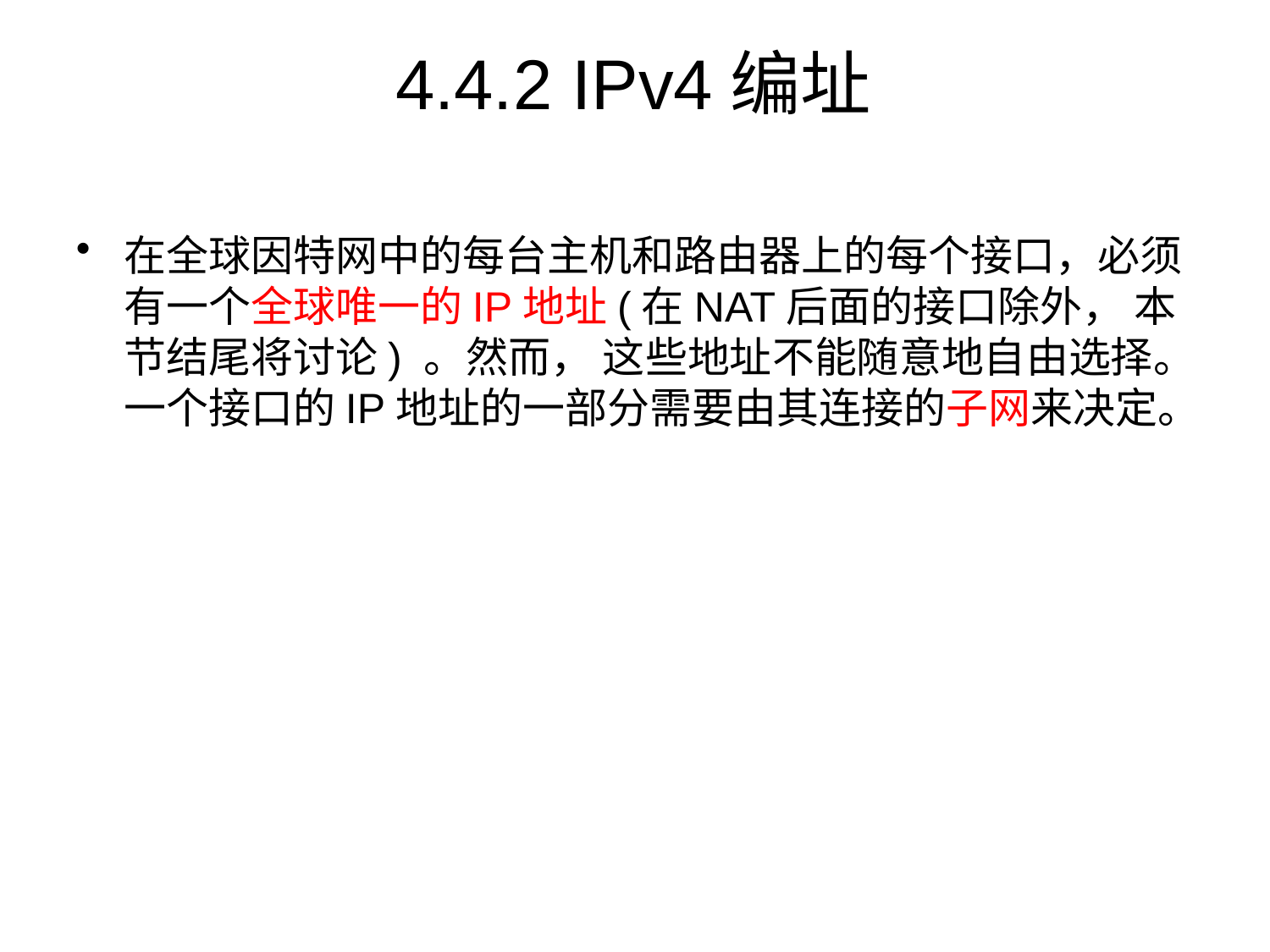

# 4.4.2 IPv4编址
在全球因特网中的每台主机和路由器上的每个接口，必须有一个全球唯一的IP地址(在NAT后面的接口除外， 本节结尾将讨论) 。然而， 这些地址不能随意地自由选择。一个接口的IP地址的一部分需要由其连接的子网来决定。